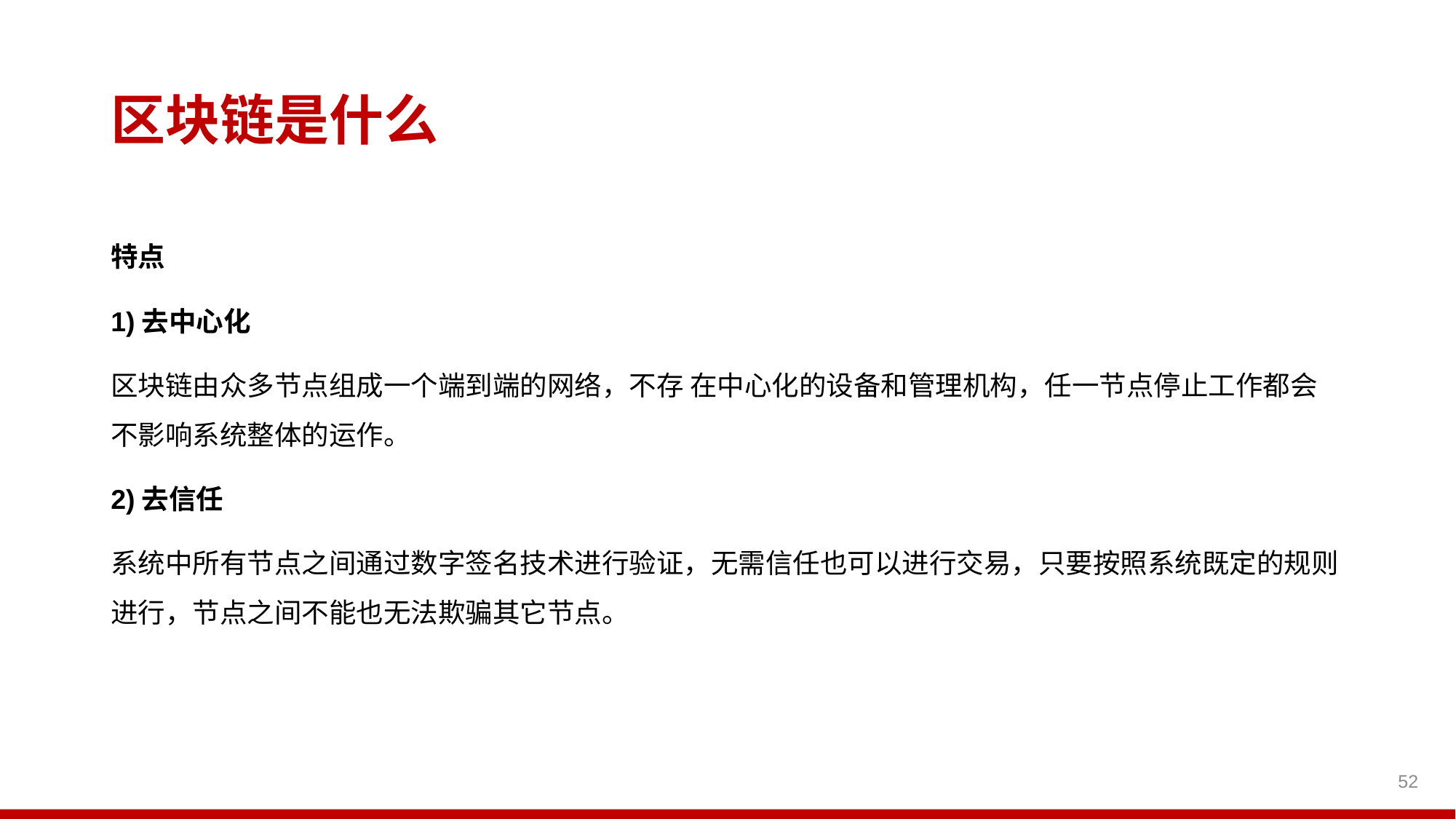

区块链是什么
特点
1)去中心化
区块链由众多节点组成一个端到端的网络，不存 在中心化的设备和管理机构，任一节点停止工作都会不影响系统整体的运作。
2)去信任
系统中所有节点之间通过数字签名技术进行验证，无需信任也可以进行交易，只要按照系统既定的规则进行，节点之间不能也无法欺骗其它节点。
52